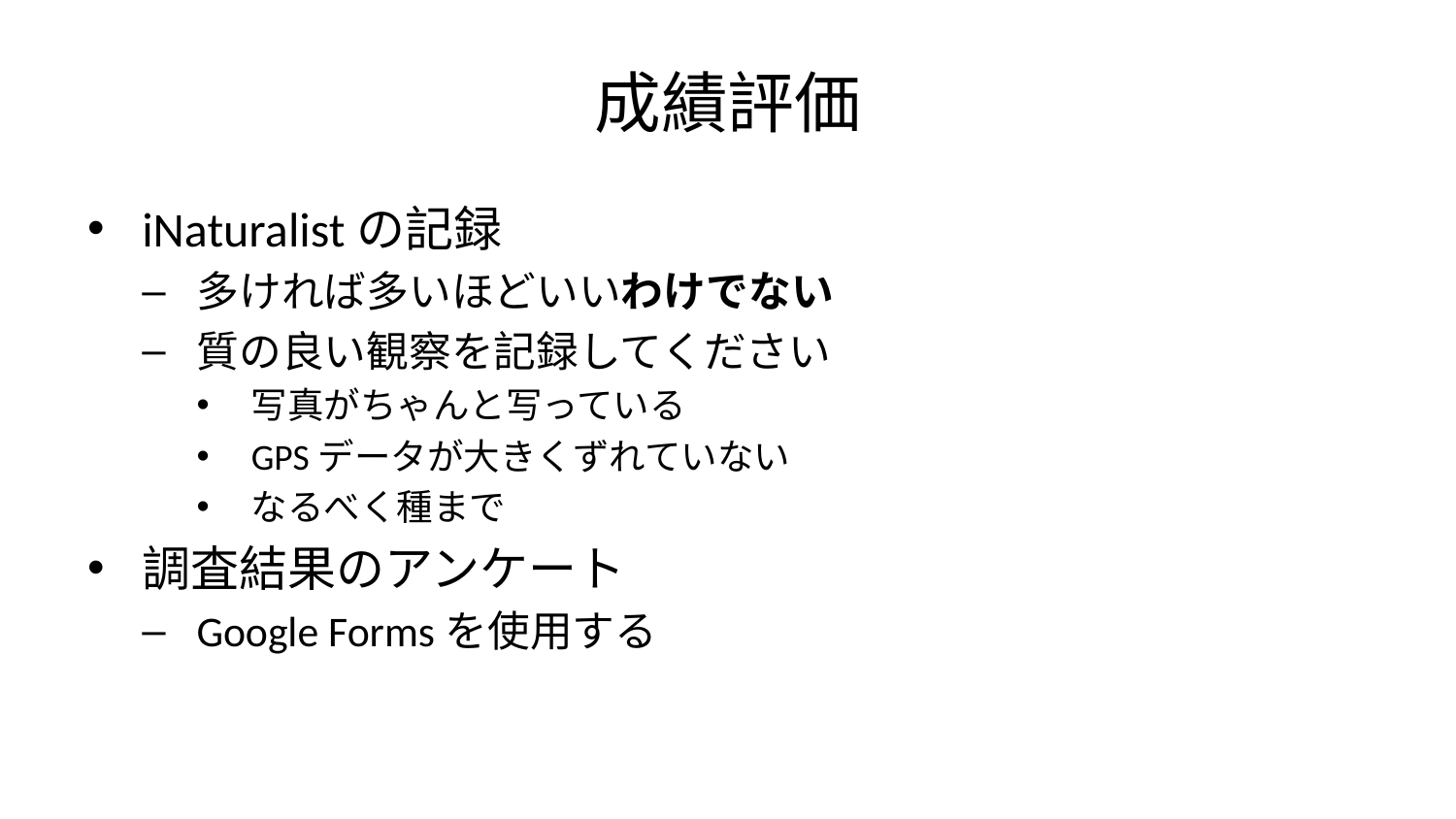

# 成績評価
iNaturalistの記録
多ければ多いほどいいわけでない
質の良い観察を記録してください
写真がちゃんと写っている
GPSデータが大きくずれていない
なるべく種まで
調査結果のアンケート
Google Formsを使用する